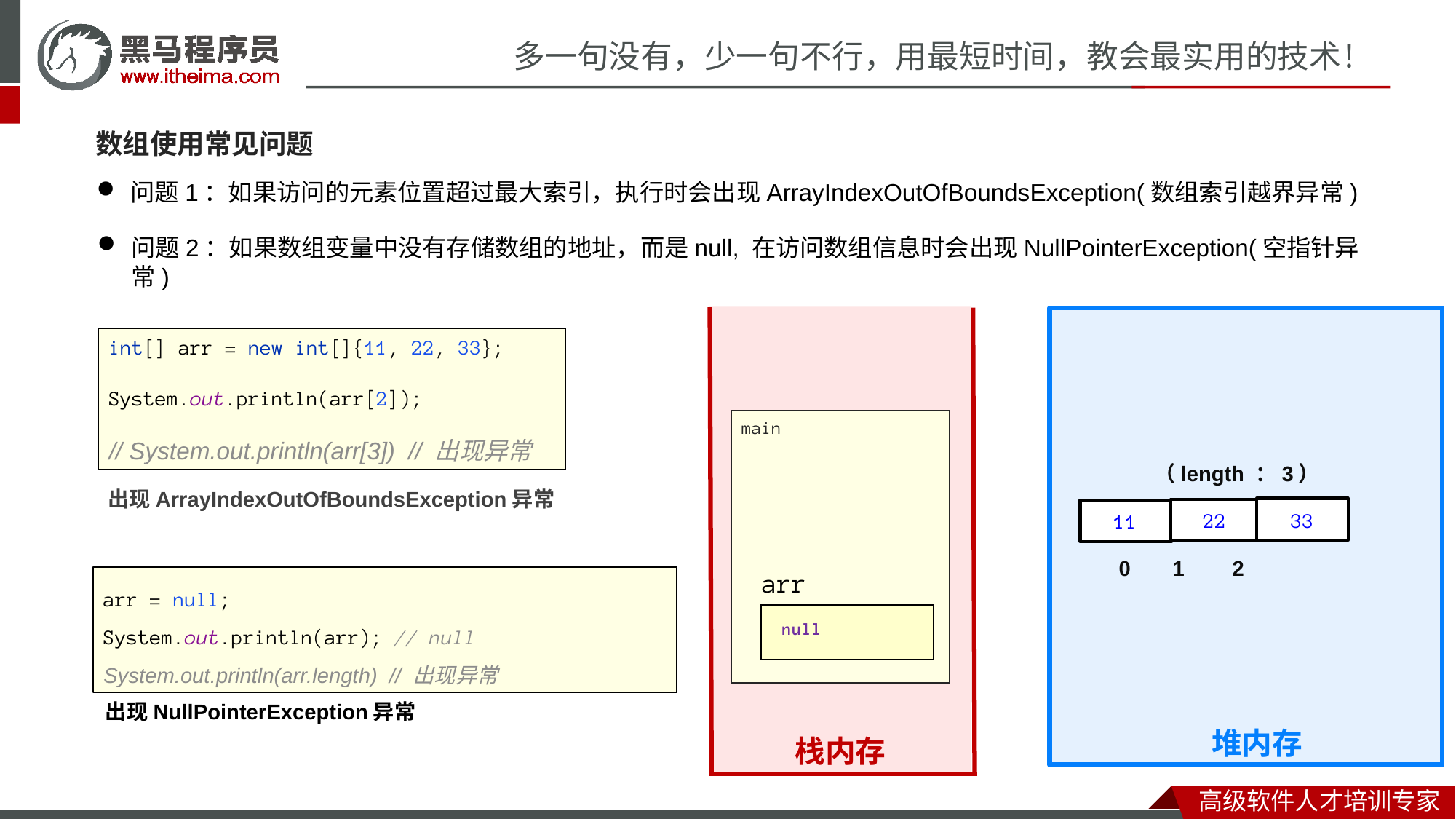

数组使用常见问题
问题1：如果访问的元素位置超过最大索引，执行时会出现ArrayIndexOutOfBoundsException(数组索引越界异常)
问题2：如果数组变量中没有存储数组的地址，而是null, 在访问数组信息时会出现NullPointerException(空指针异常)

栈内存

堆内存
int[] arr = new int[]{11, 22, 33};
System.out.println(arr[2]);

// System.out.println(arr[3])  // 出现异常
main

（length ：3）
  出现ArrayIndexOutOfBoundsException异常
33
22
11
0       1        2
arr
arr = null;
System.out.println(arr); // null
System.out.println(arr.length)  // 出现异常

null
 出现NullPointerException异常